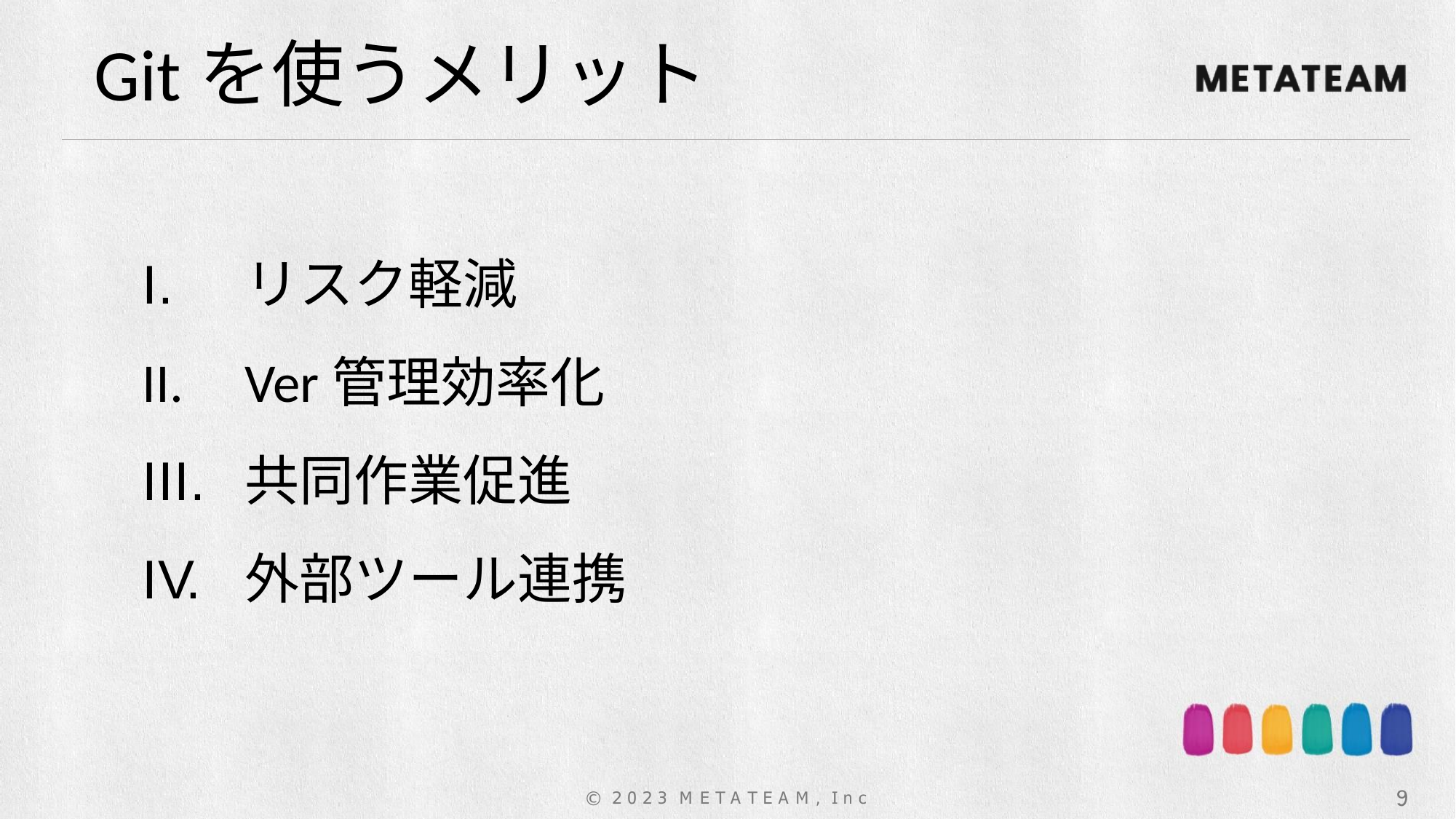

Gitを使うメリット

リスク軽減
Ver管理効率化
共同作業促進
外部ツール連携
9
©  2 0 2 3  M E T A T E A M ,  I n c .